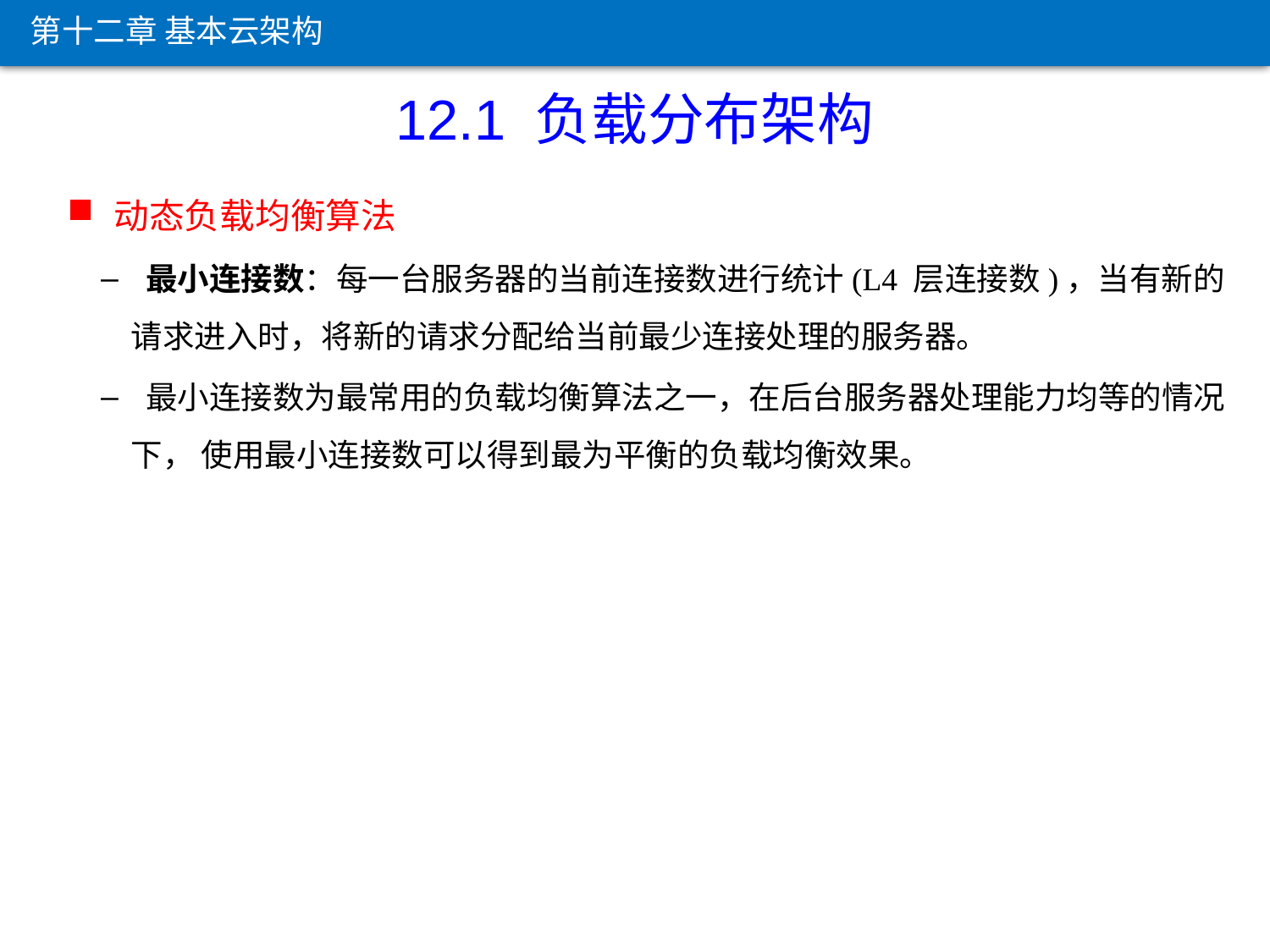

第十二章 基本云架构
12.1 负载分布架构
 动态负载均衡算法
 最小连接数：每一台服务器的当前连接数进行统计(L4 层连接数)，当有新的请求进入时，将新的请求分配给当前最少连接处理的服务器。
 最小连接数为最常用的负载均衡算法之一，在后台服务器处理能力均等的情况下， 使用最小连接数可以得到最为平衡的负载均衡效果。
32